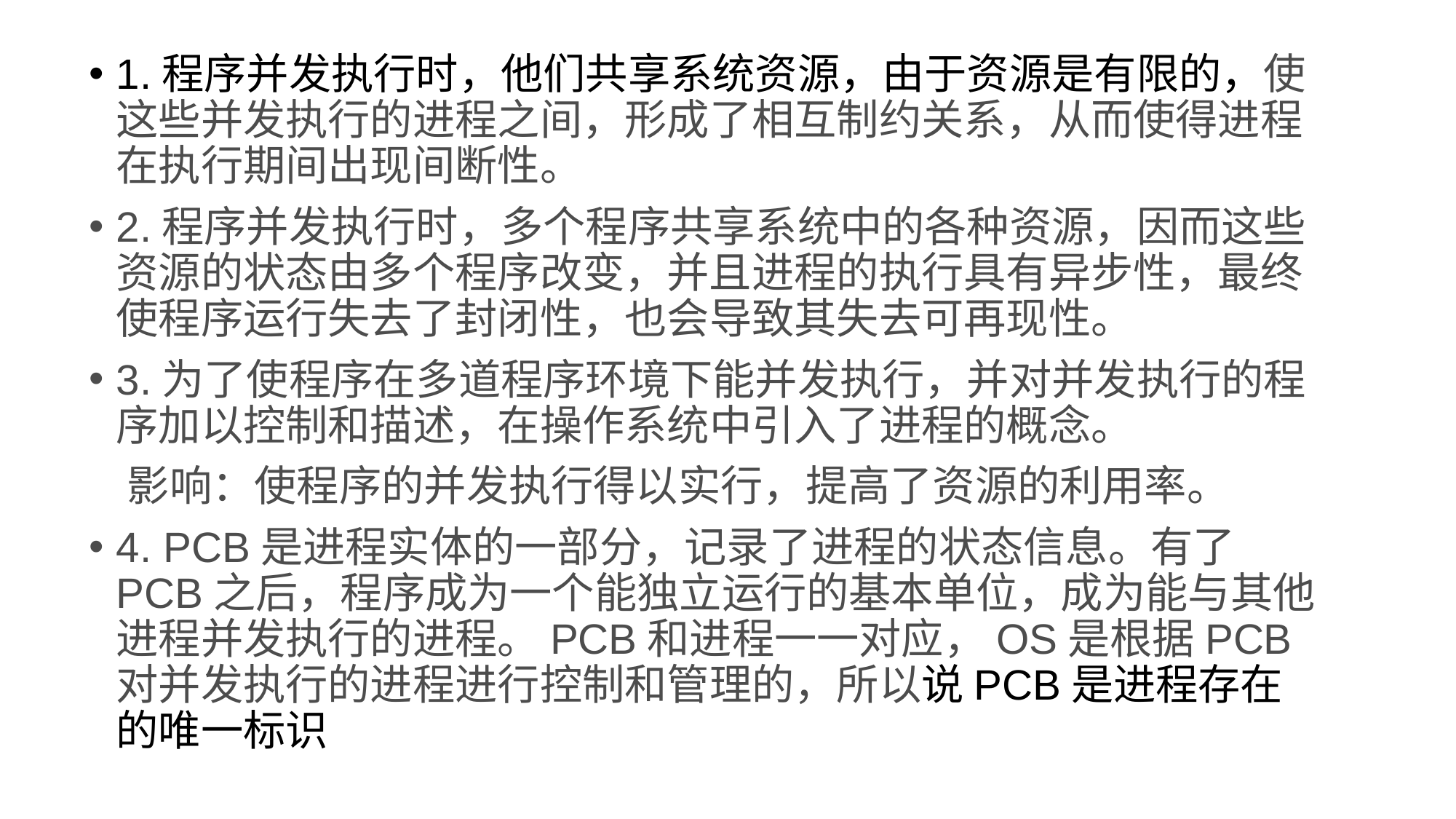

1.程序并发执行时，他们共享系统资源，由于资源是有限的，使这些并发执行的进程之间，形成了相互制约关系，从而使得进程在执行期间出现间断性。
2.程序并发执行时，多个程序共享系统中的各种资源，因而这些资源的状态由多个程序改变，并且进程的执行具有异步性，最终使程序运行失去了封闭性，也会导致其失去可再现性。
3.为了使程序在多道程序环境下能并发执行，并对并发执行的程序加以控制和描述，在操作系统中引入了进程的概念。
   影响：使程序的并发执行得以实行，提高了资源的利用率。
4. PCB是进程实体的一部分，记录了进程的状态信息。有了PCB之后，程序成为一个能独立运行的基本单位，成为能与其他进程并发执行的进程。PCB和进程一一对应，OS是根据PCB对并发执行的进程进行控制和管理的，所以说PCB是进程存在的唯一标识